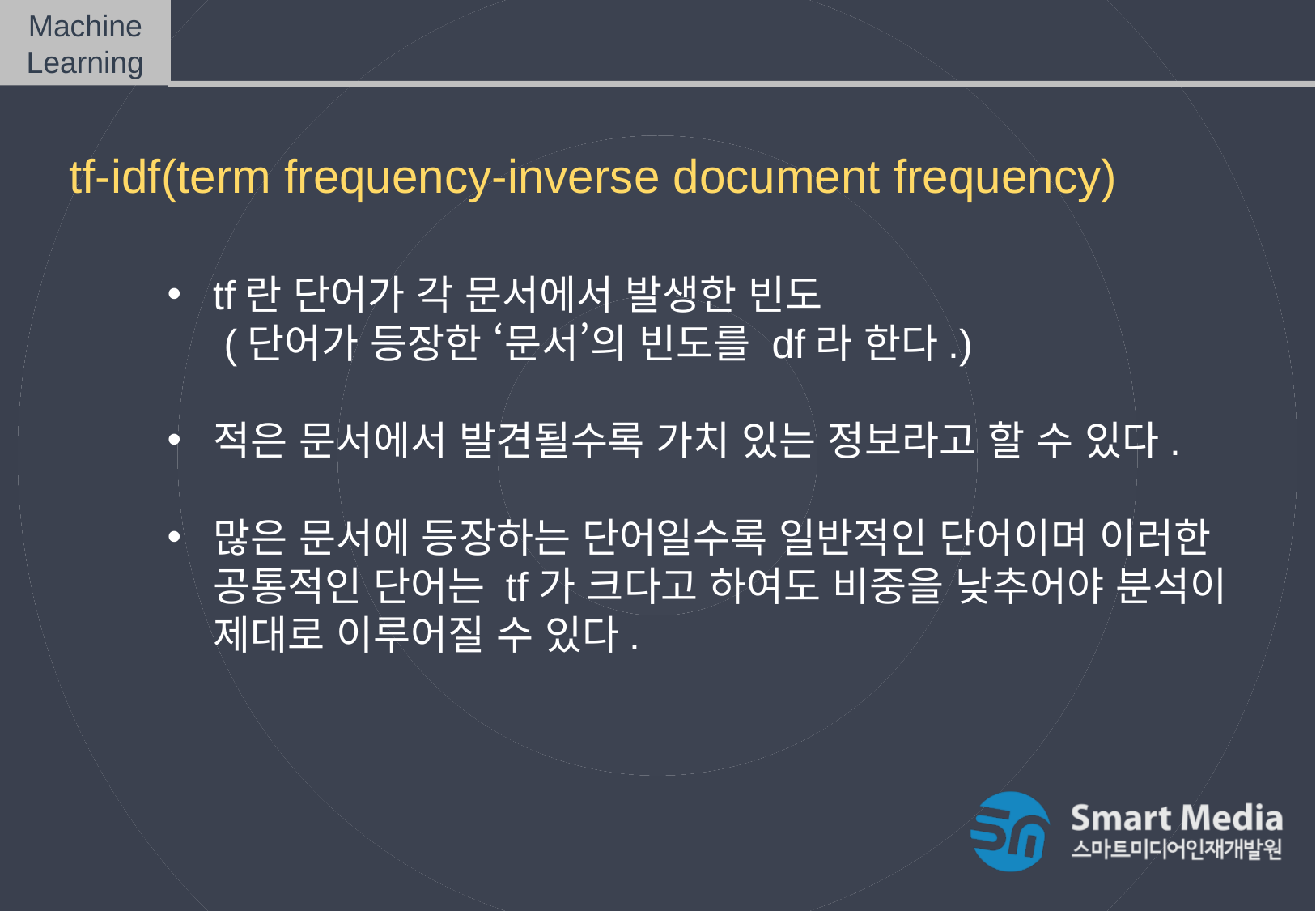

Machine Learning
텍스트마이닝(Text mining)

tf-idf(term frequency-inverse document frequency)
tf란 단어가 각 문서에서 발생한 빈도
     (단어가 등장한 ‘문서’의 빈도를 df라 한다.)

적은 문서에서 발견될수록 가치 있는 정보라고 할 수 있다.

많은 문서에 등장하는 단어일수록 일반적인 단어이며 이러한 공통적인 단어는 tf가 크다고 하여도 비중을 낮추어야 분석이 제대로 이루어질 수 있다.